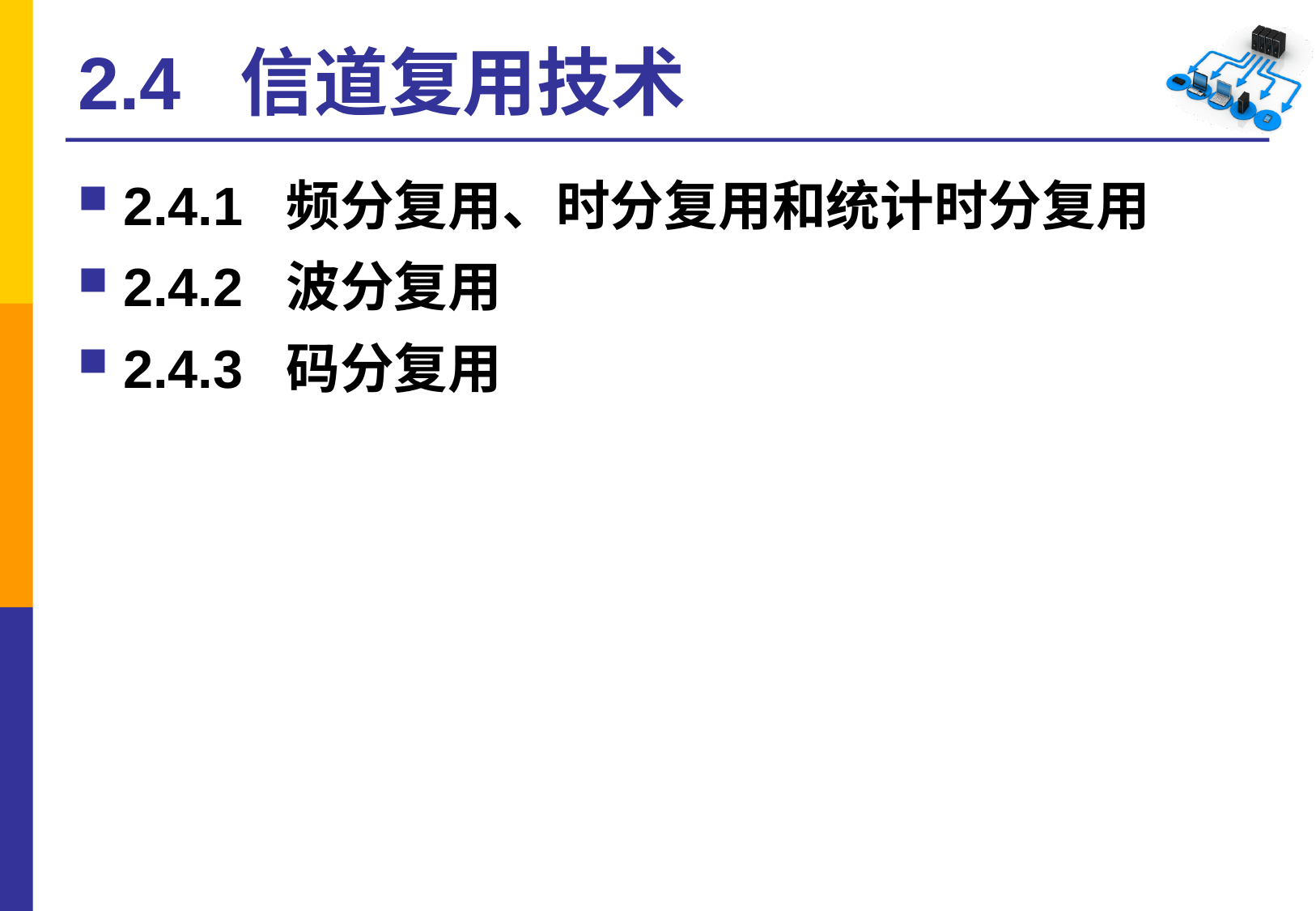

# 2.4  信道复用技术
2.4.1  频分复用、时分复用和统计时分复用
2.4.2  波分复用
2.4.3  码分复用